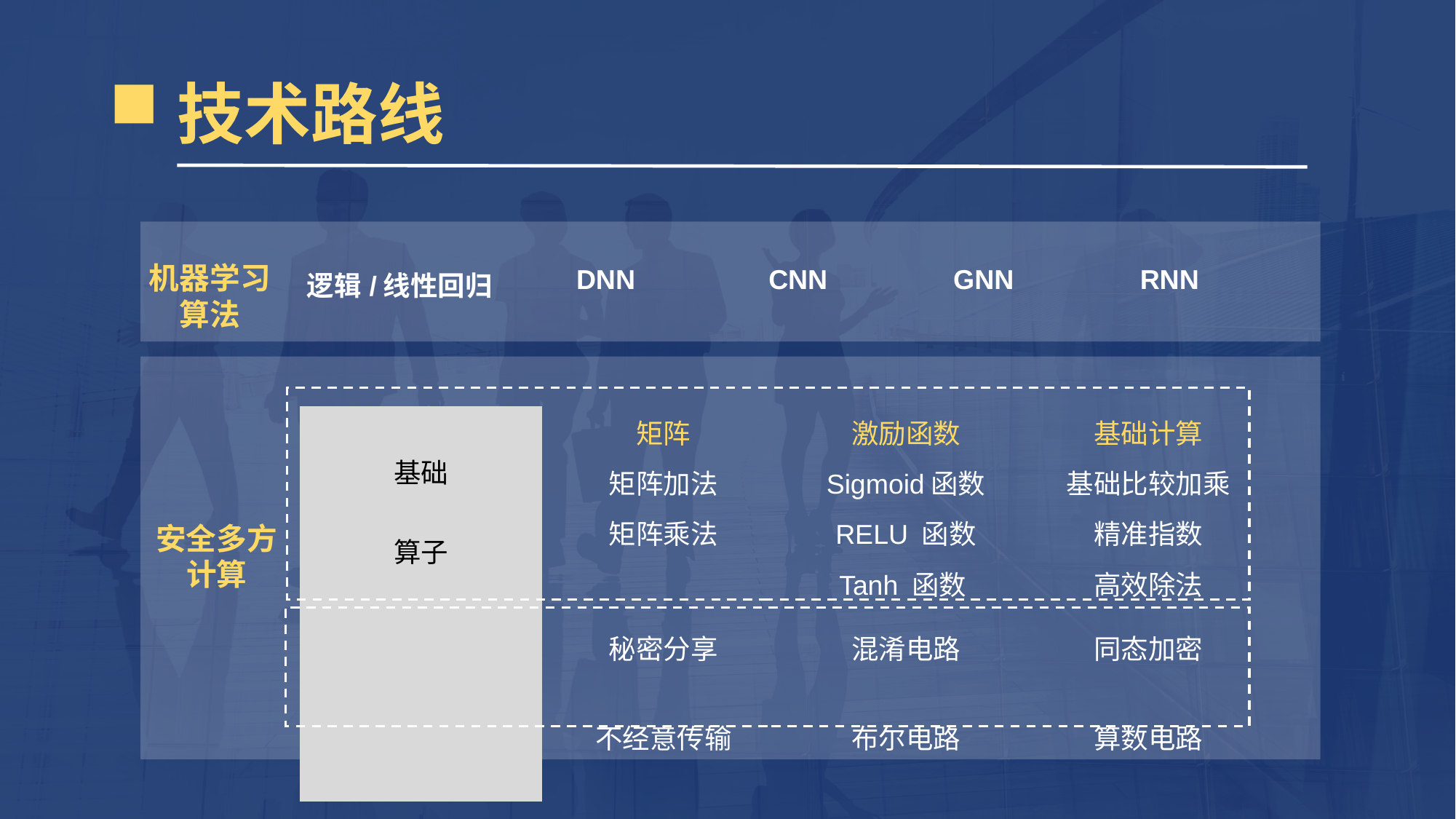

技术路线

机器学习算法
| 逻辑/线性回归 | DNN | CNN | GNN | RNN |
| --- | --- | --- | --- | --- |

| 基础 算子 | 矩阵 | 激励函数 | 基础计算 |
| --- | --- | --- | --- |
|  | 矩阵加法 | Sigmoid函数 | 基础比较加乘 |
|  | 矩阵乘法 | RELU 函数 | 精准指数 |
|  |  | Tanh 函数 | 高效除法 |
安全多方计算

| 技术 | 秘密分享 | 混淆电路 | 同态加密 |
| --- | --- | --- | --- |
|  | 不经意传输 | 布尔电路 | 算数电路 |